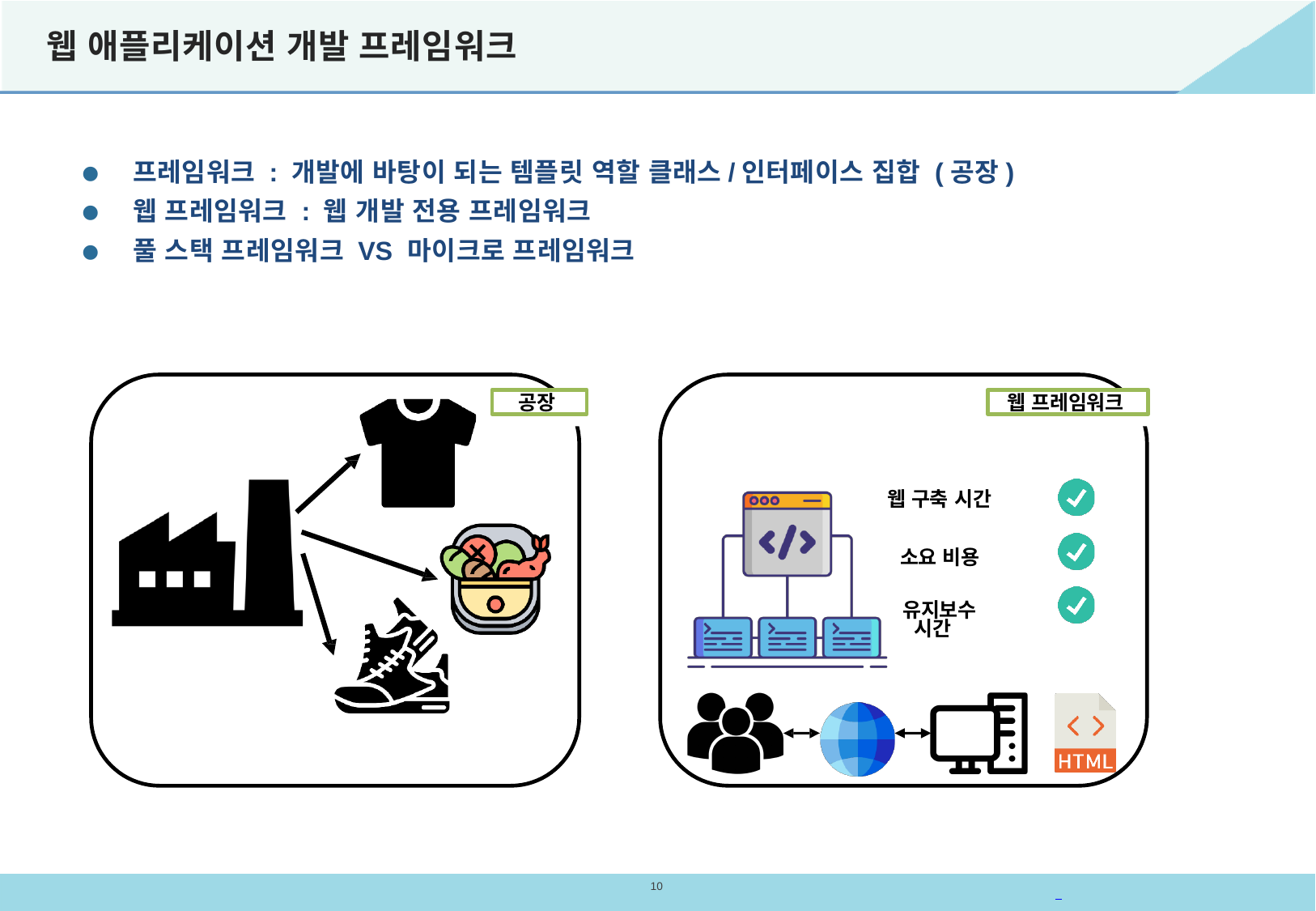

# 웹 애플리케이션 개발 프레임워크
⚫ 프레임워크 : 개발에 바탕이 되는 템플릿 역할 클래스/인터페이스 집합 (공장)
⚫ 웹 프레임워크 : 웹 개발 전용 프레임워크
⚫ 풀 스택 프레임워크 VS 마이크로 프레임워크

공장

웹 프레임워크

웹 구축 시간
소요 비용 유지보수
시간